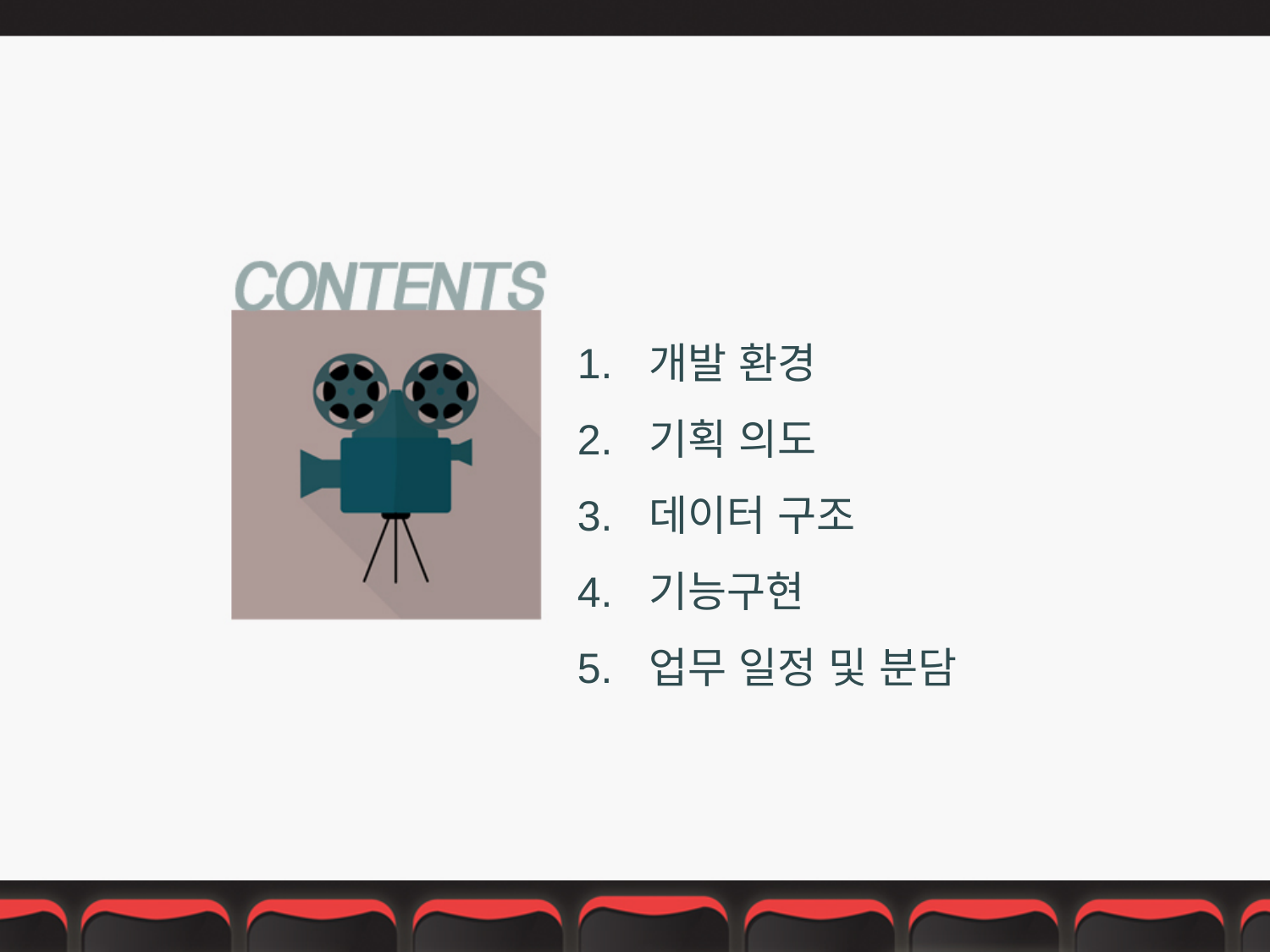

개발 환경
기획 의도
데이터 구조
기능구현
업무 일정 및 분담